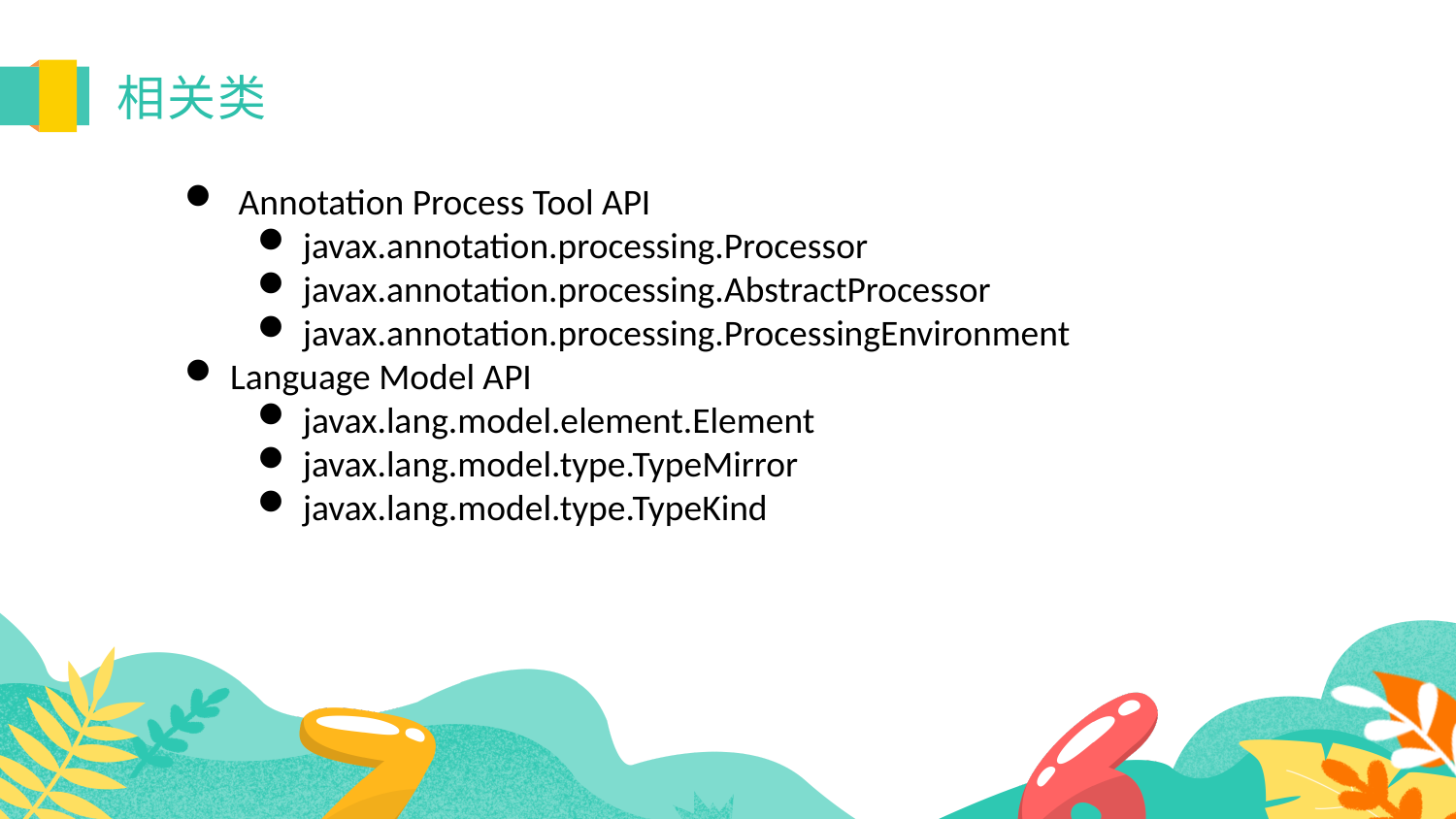

相关类
 Annotation Process Tool API
javax.annotation.processing.Processor
javax.annotation.processing.AbstractProcessor
javax.annotation.processing.ProcessingEnvironment
Language Model API
javax.lang.model.element.Element
javax.lang.model.type.TypeMirror
javax.lang.model.type.TypeKind